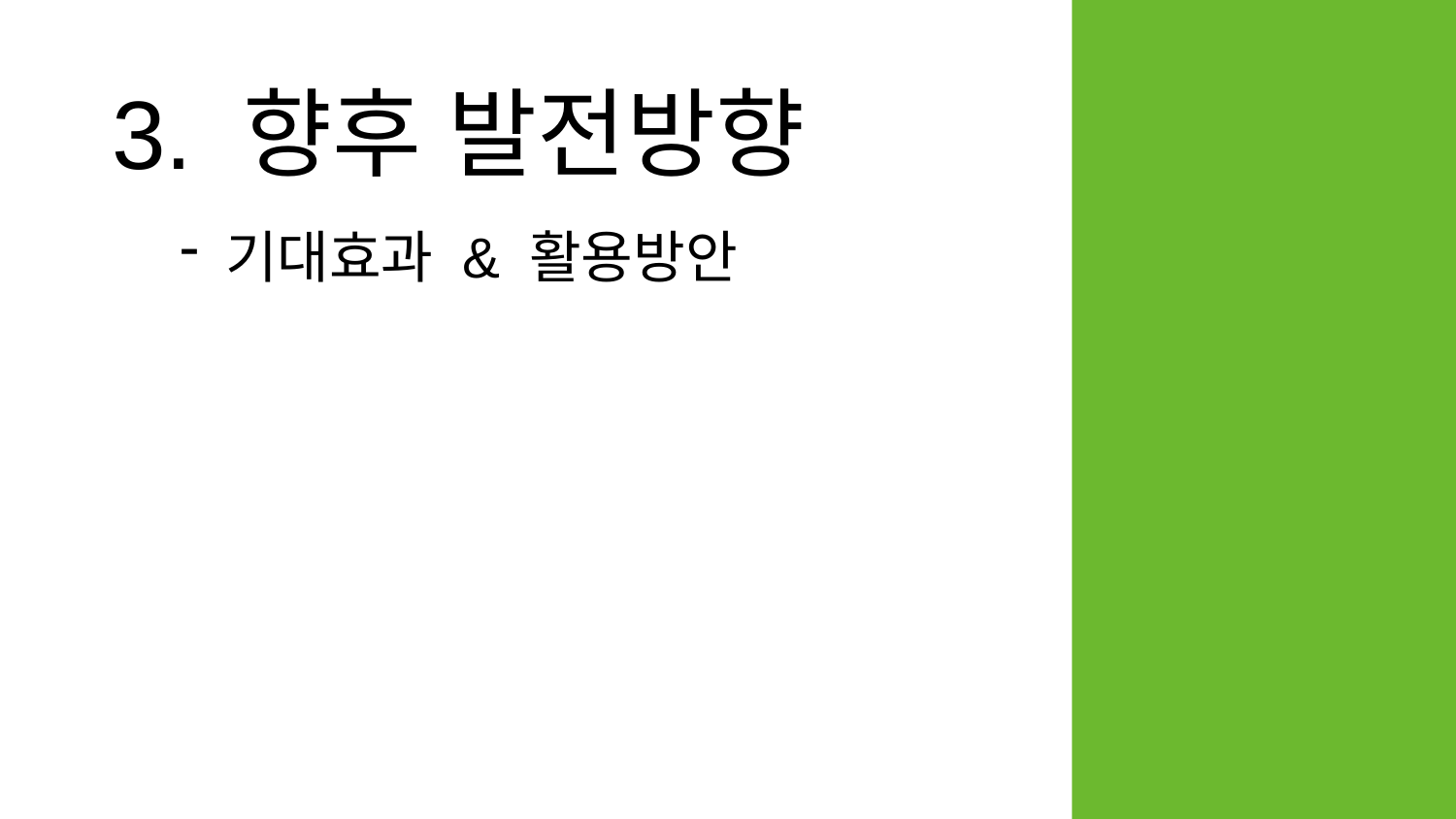

# 3. 향후 발전방향
기대효과 & 활용방안